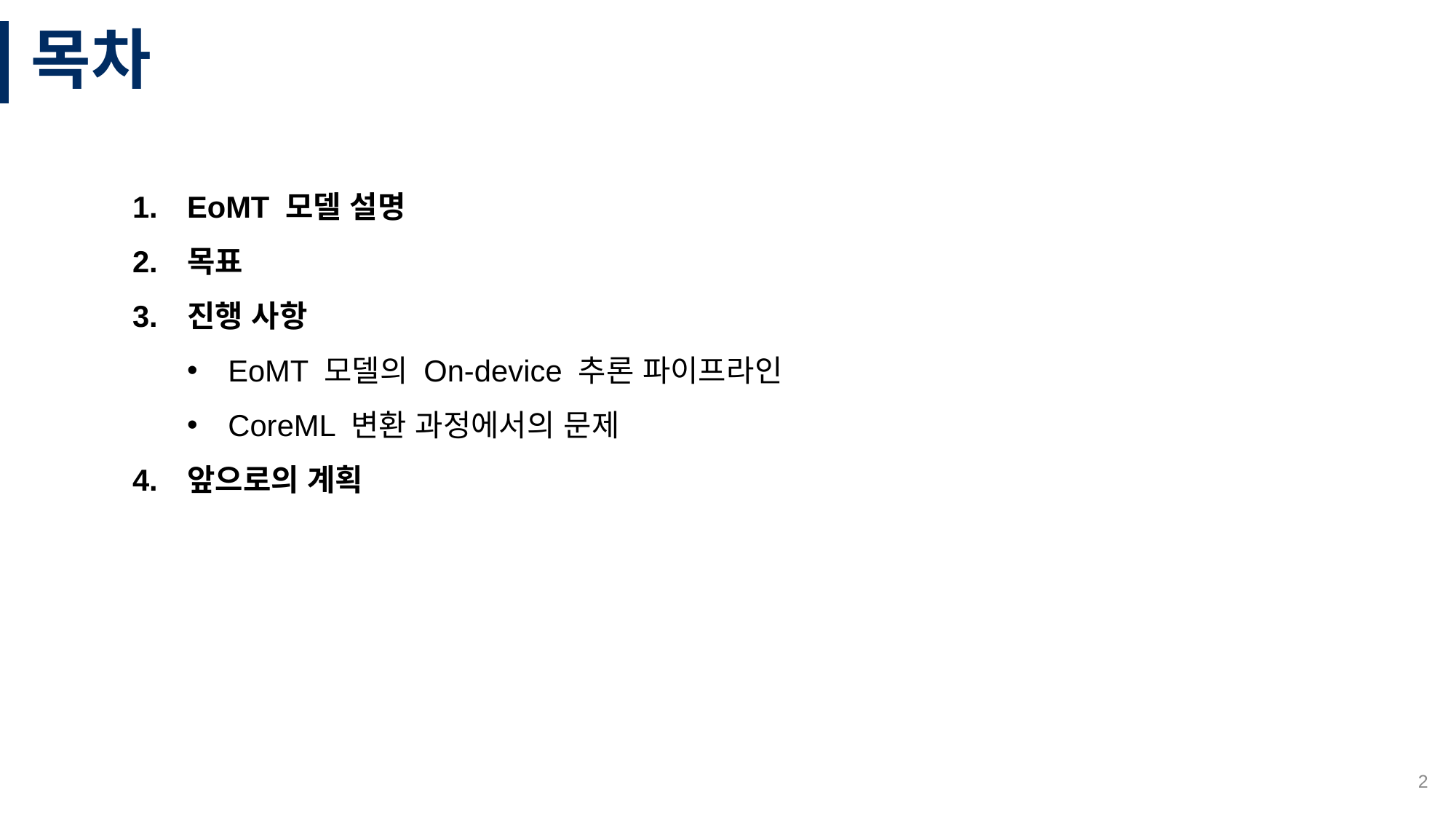

# 목차

EoMT 모델 설명
목표
진행 사항
EoMT 모델의 On-device 추론 파이프라인
CoreML 변환 과정에서의 문제
앞으로의 계획
2